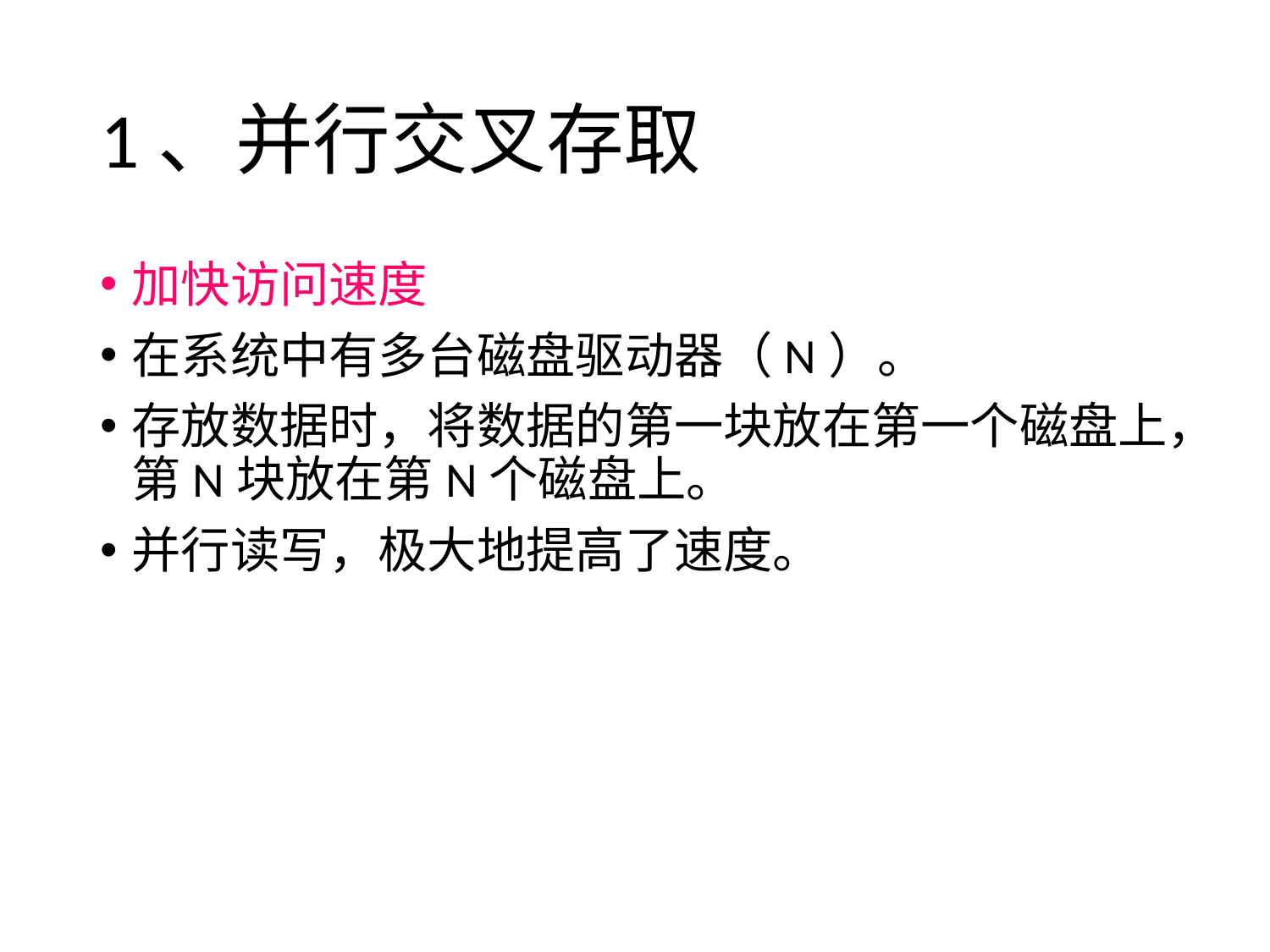

# 1、并行交叉存取
加快访问速度
在系统中有多台磁盘驱动器（N）。
存放数据时，将数据的第一块放在第一个磁盘上，第N块放在第N个磁盘上。
并行读写，极大地提高了速度。